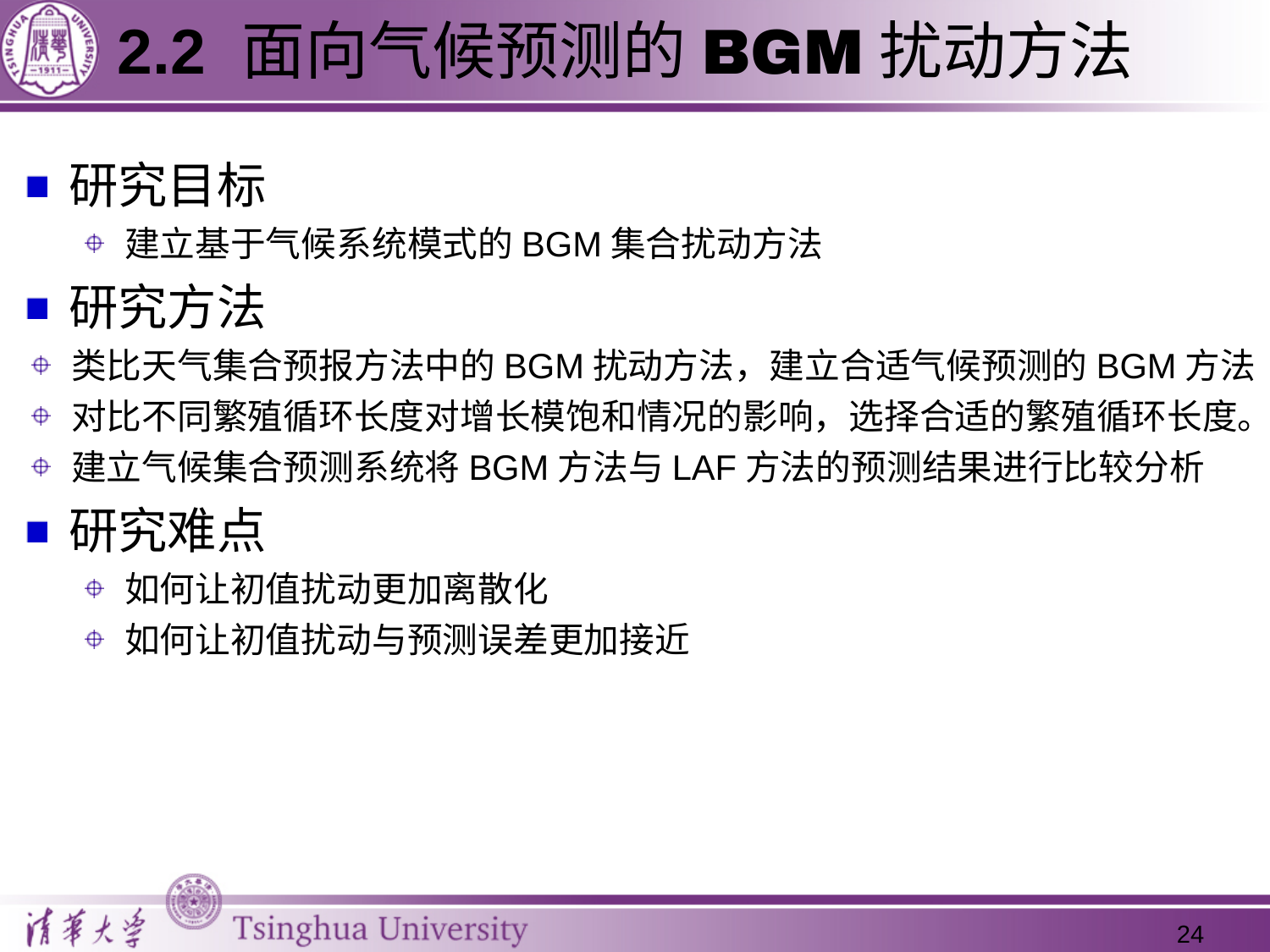

2.2 面向气候预测的BGM扰动方法

研究目标
建立基于气候系统模式的BGM集合扰动方法
研究方法
类比天气集合预报方法中的BGM扰动方法，建立合适气候预测的BGM方法
对比不同繁殖循环长度对增长模饱和情况的影响，选择合适的繁殖循环长度。
建立气候集合预测系统将BGM方法与LAF方法的预测结果进行比较分析
研究难点
如何让初值扰动更加离散化
如何让初值扰动与预测误差更加接近
24